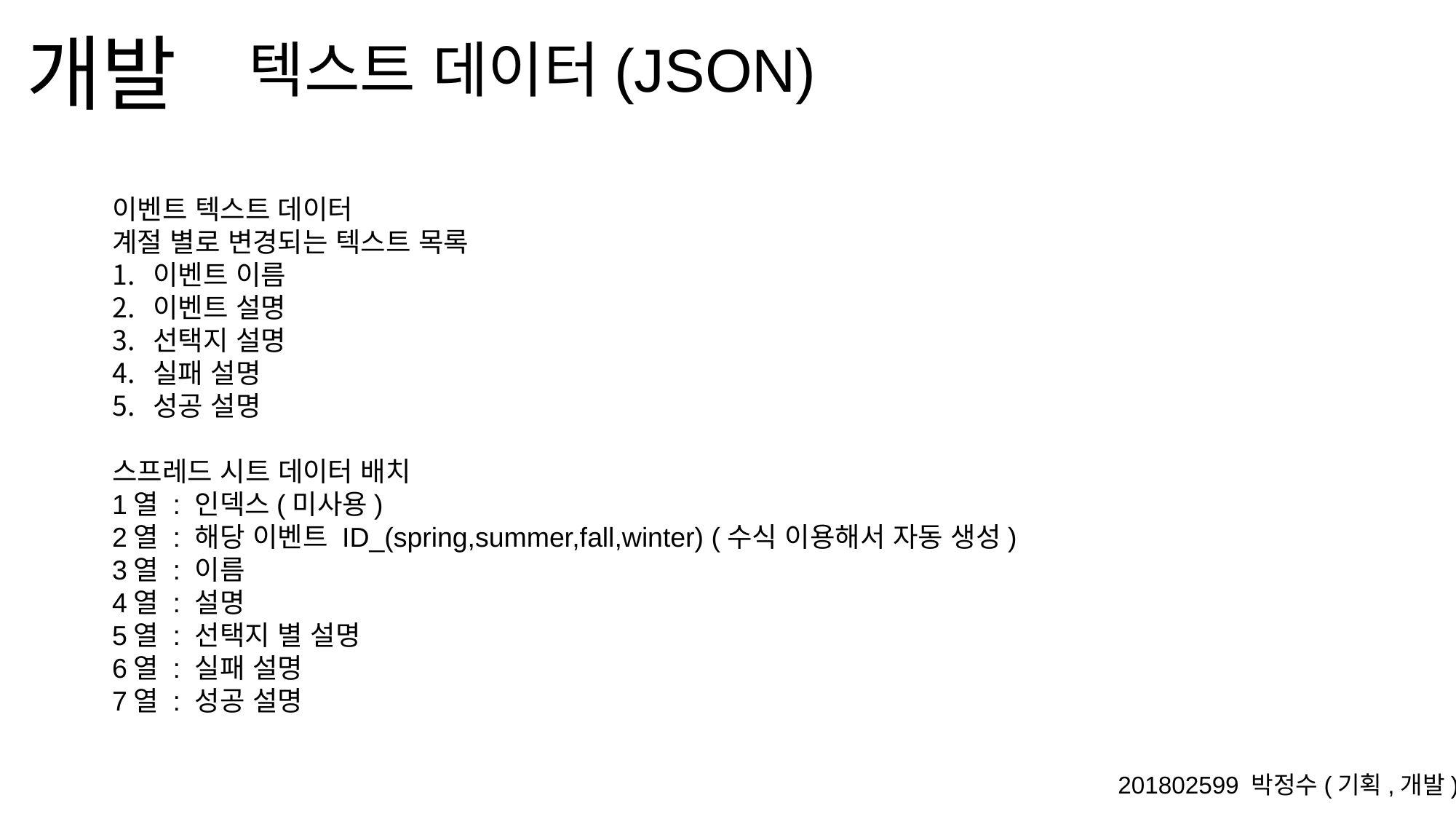

텍스트 데이터(JSON)
이벤트 텍스트 데이터
계절 별로 변경되는 텍스트 목록
이벤트 이름
이벤트 설명
선택지 설명
실패 설명
성공 설명

스프레드 시트 데이터 배치
1열 : 인덱스(미사용)
2열 : 해당 이벤트 ID_(spring,summer,fall,winter) (수식 이용해서 자동 생성)
3열 : 이름
4열 : 설명
5열 : 선택지 별 설명
6열 : 실패 설명
7열 : 성공 설명